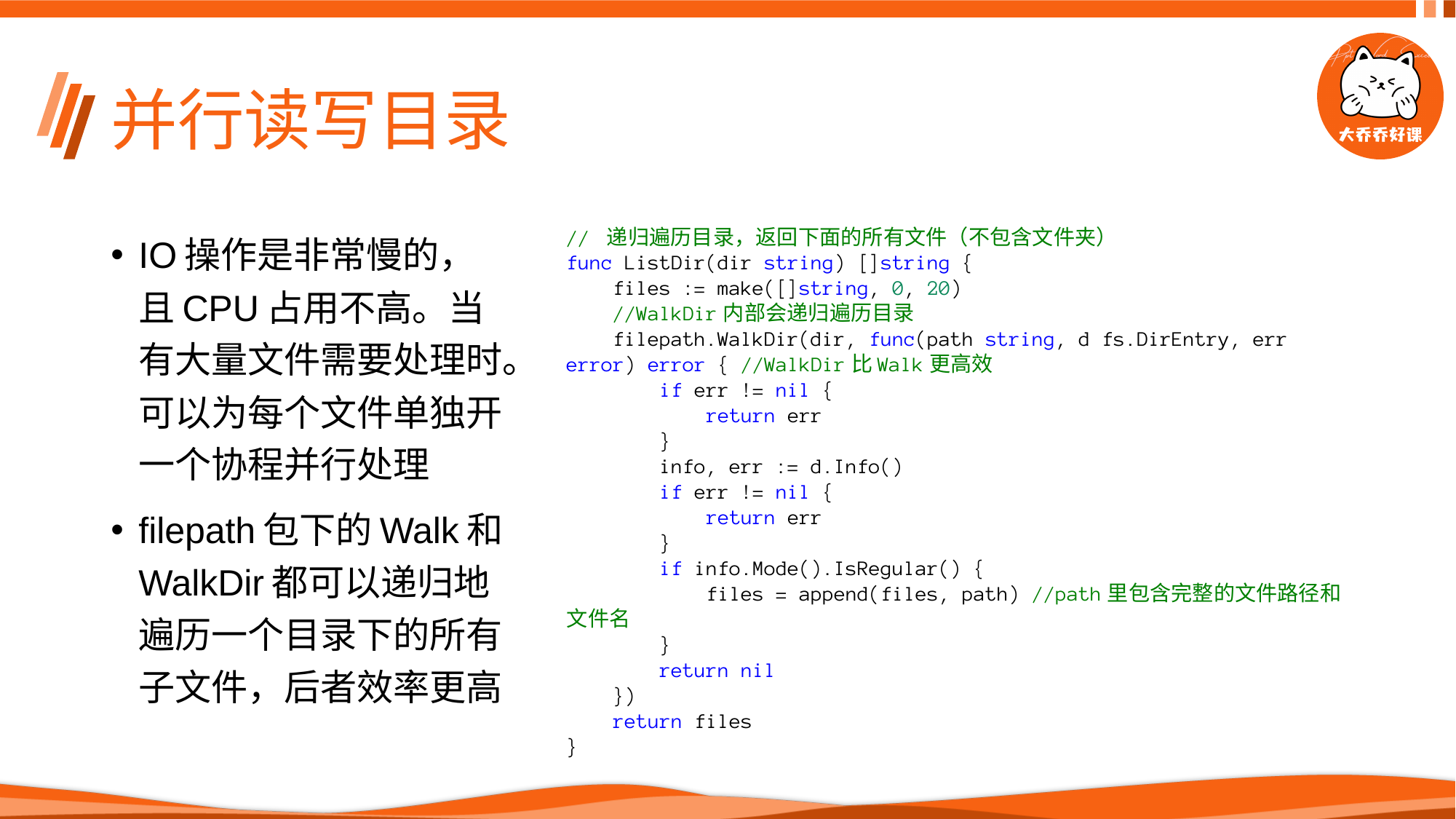

# 并行读写目录
IO操作是非常慢的，且CPU占用不高。当有大量文件需要处理时。可以为每个文件单独开一个协程并行处理
filepath包下的Walk和WalkDir都可以递归地遍历一个目录下的所有子文件，后者效率更高

// 递归遍历目录，返回下面的所有文件（不包含文件夹）
func ListDir(dir string) []string {
    files := make([]string, 0, 20)
    //WalkDir内部会递归遍历目录
    filepath.WalkDir(dir, func(path string, d fs.DirEntry, err error) error { //WalkDir比Walk更高效
        if err != nil {
            return err
        }
        info, err := d.Info()
        if err != nil {
            return err
        }
        if info.Mode().IsRegular() {
            files = append(files, path) //path里包含完整的文件路径和文件名
        }
        return nil
    })
    return files
}